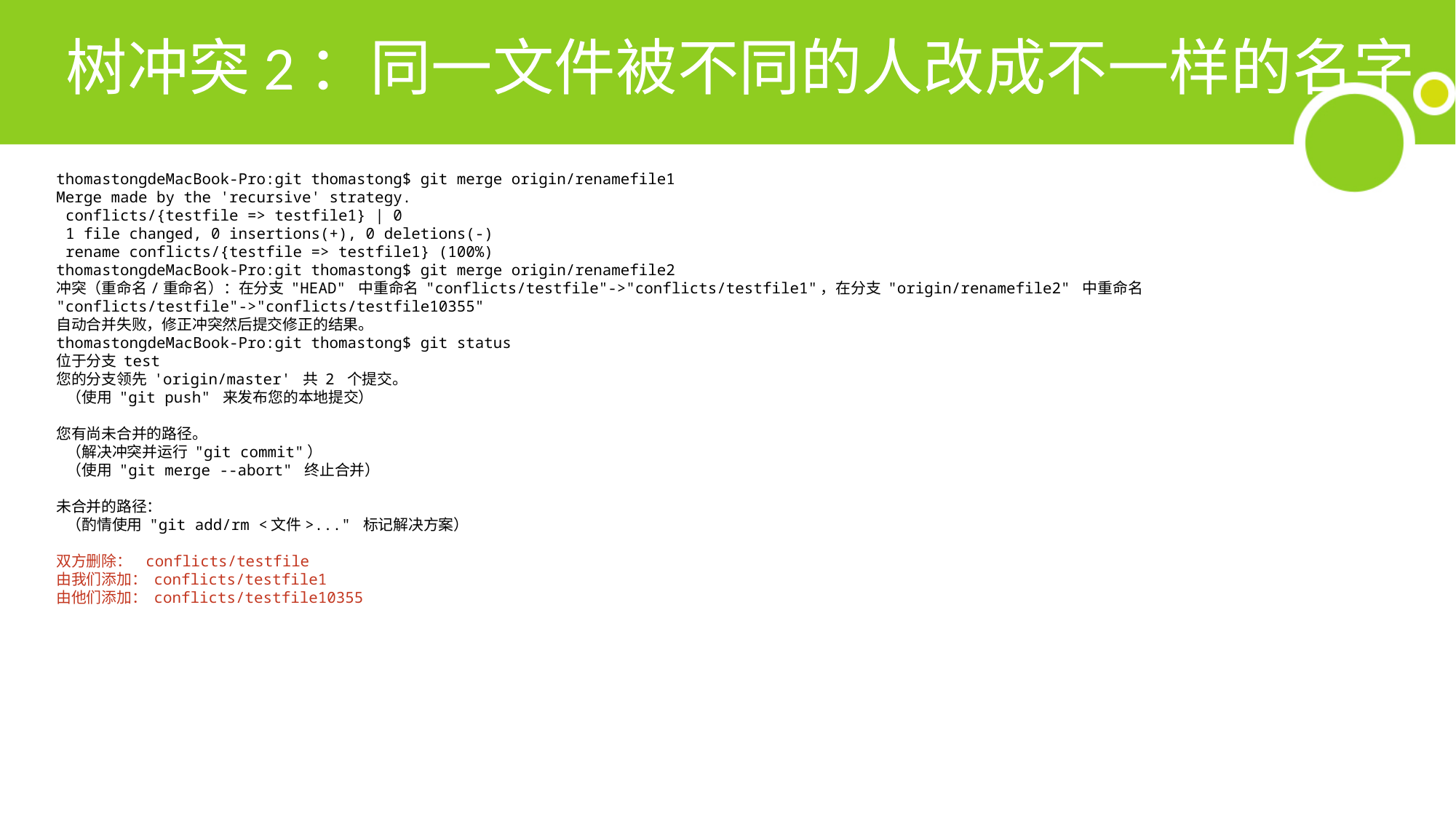

# 树冲突2：同一文件被不同的人改成不一样的名字
thomastongdeMacBook-Pro:git thomastong$ git merge origin/renamefile1
Merge made by the 'recursive' strategy.
 conflicts/{testfile => testfile1} | 0
 1 file changed, 0 insertions(+), 0 deletions(-)
 rename conflicts/{testfile => testfile1} (100%)
thomastongdeMacBook-Pro:git thomastong$ git merge origin/renamefile2
冲突（重命名/重命名）：在分支 "HEAD" 中重命名 "conflicts/testfile"->"conflicts/testfile1"，在分支 "origin/renamefile2" 中重命名 "conflicts/testfile"->"conflicts/testfile10355"
自动合并失败，修正冲突然后提交修正的结果。
thomastongdeMacBook-Pro:git thomastong$ git status
位于分支 test
您的分支领先 'origin/master' 共 2 个提交。
  （使用 "git push" 来发布您的本地提交）

您有尚未合并的路径。
  （解决冲突并运行 "git commit"）
  （使用 "git merge --abort" 终止合并）
未合并的路径：
  （酌情使用 "git add/rm <文件>..." 标记解决方案）
双方删除：   conflicts/testfile
由我们添加： conflicts/testfile1
由他们添加： conflicts/testfile10355